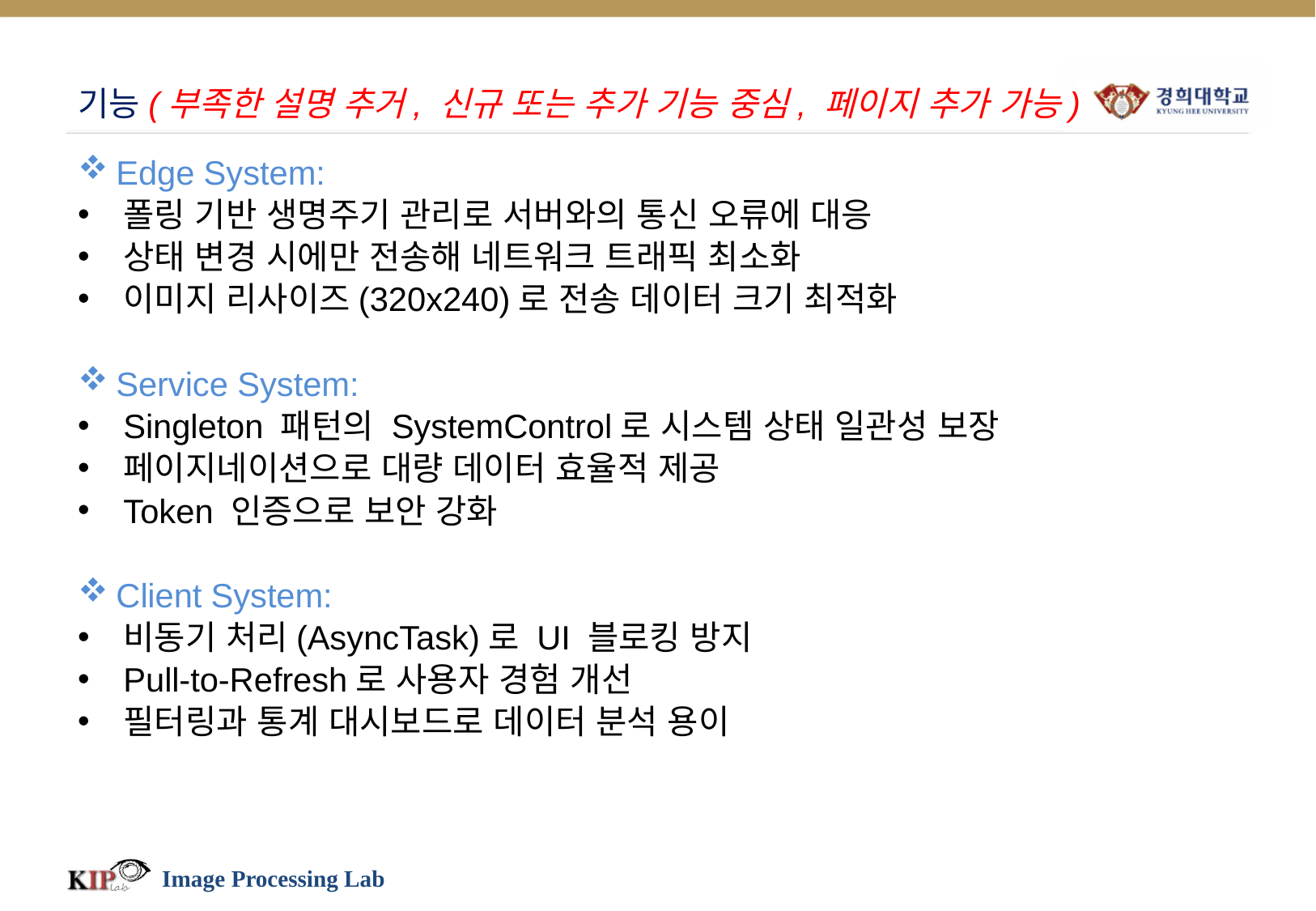

# 기능(부족한 설명 추거, 신규 또는 추가 기능 중심, 페이지 추가 가능)
Edge System:
폴링 기반 생명주기 관리로 서버와의 통신 오류에 대응
상태 변경 시에만 전송해 네트워크 트래픽 최소화
이미지 리사이즈(320x240)로 전송 데이터 크기 최적화

Service System:
Singleton 패턴의 SystemControl로 시스템 상태 일관성 보장
페이지네이션으로 대량 데이터 효율적 제공
Token 인증으로 보안 강화

Client System:
비동기 처리(AsyncTask)로 UI 블로킹 방지
Pull-to-Refresh로 사용자 경험 개선
필터링과 통계 대시보드로 데이터 분석 용이
Image Processing Lab